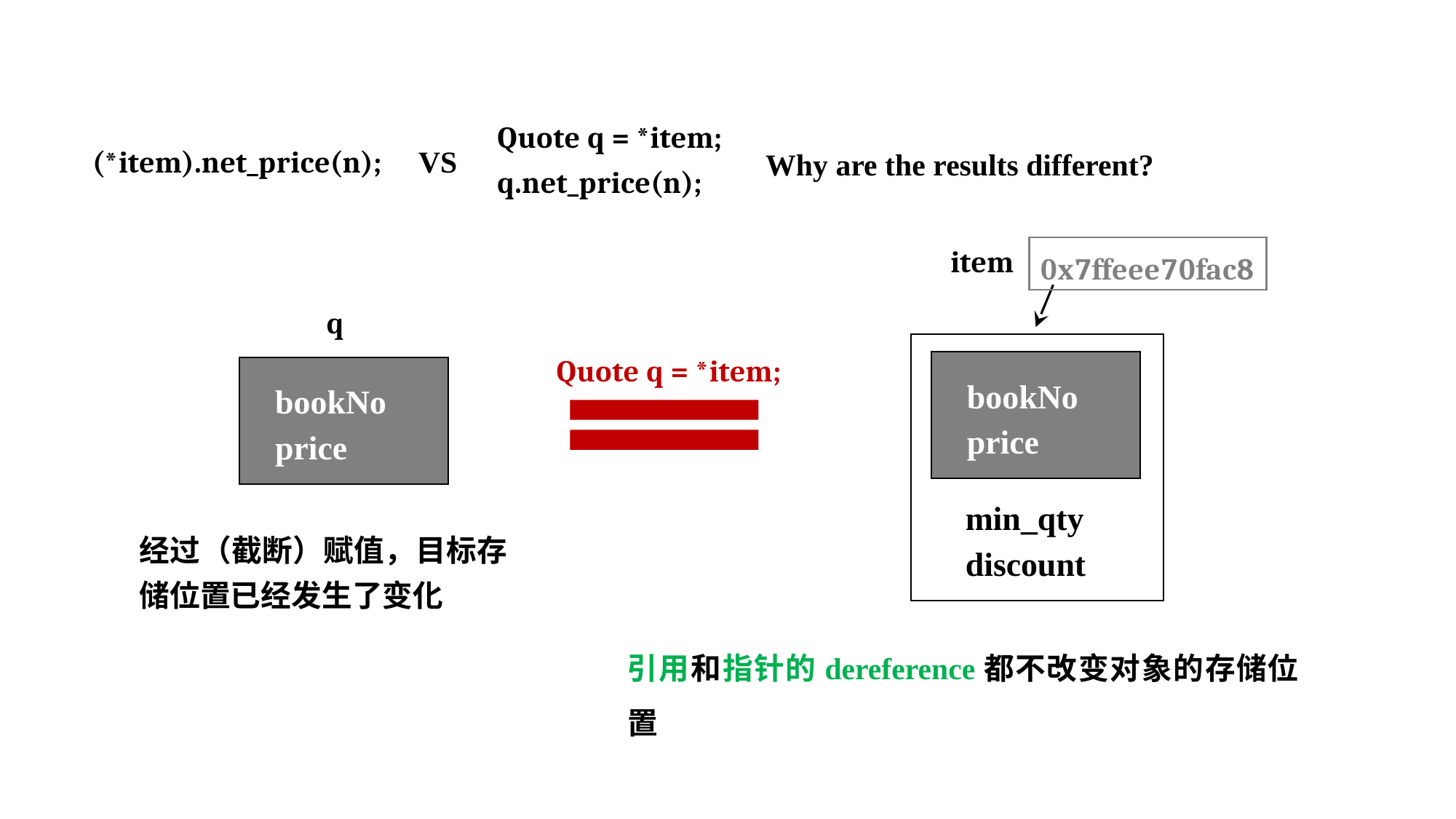

Quote q = *item;
q.net_price(n);
(*item).net_price(n);
Why are the results different?
VS
item
0x7ffeee70fac8
q
Quote q = *item;
   bookNo
   price
   bookNo
   price
   min_qty
   discount
   bookNo
   price

经过（截断）赋值，目标存储位置已经发生了变化
引用和指针的dereference都不改变对象的存储位置